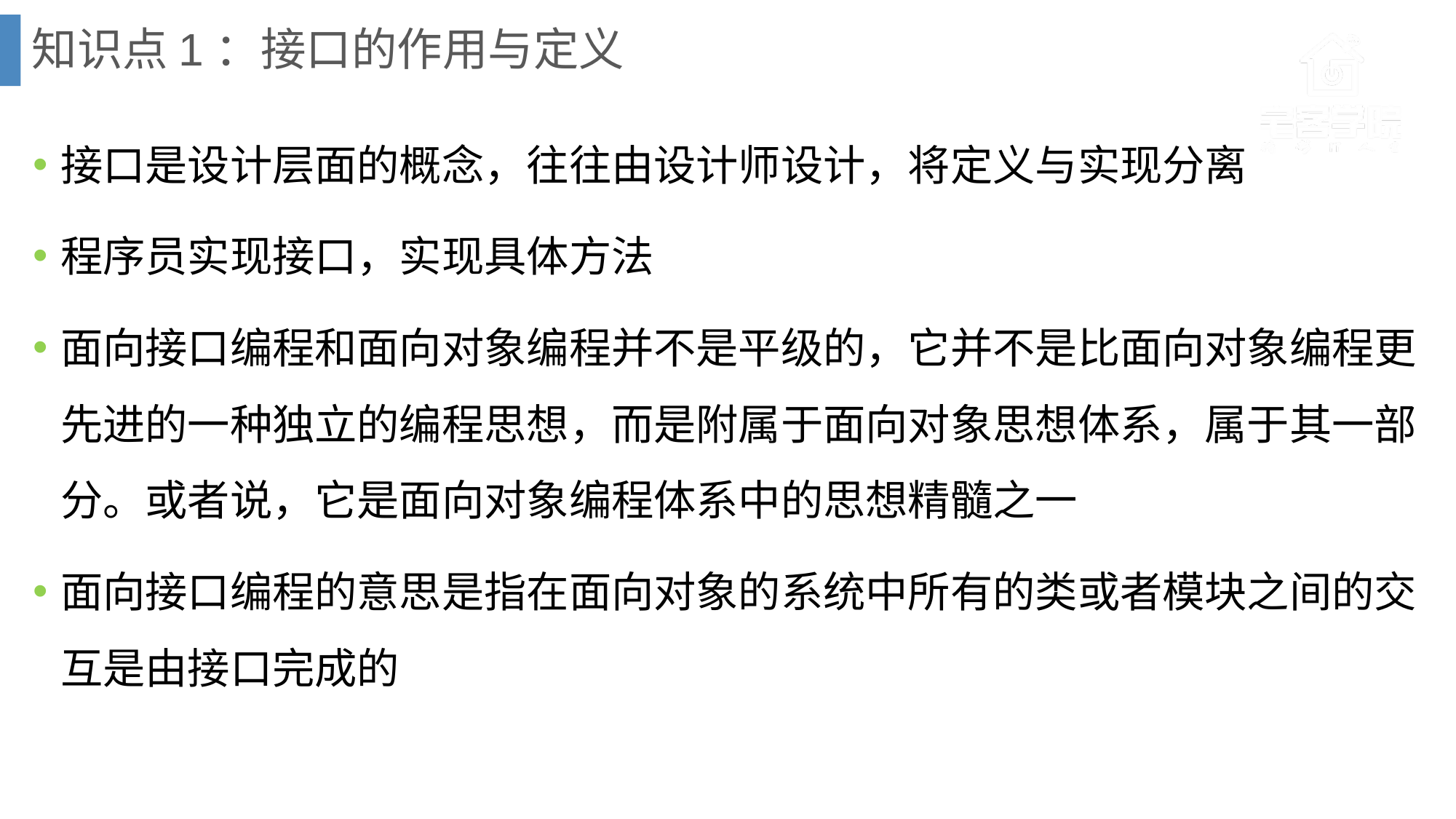

# 知识点1：接口的作用与定义
接口是设计层面的概念，往往由设计师设计，将定义与实现分离
程序员实现接口，实现具体方法
面向接口编程和面向对象编程并不是平级的，它并不是比面向对象编程更先进的一种独立的编程思想，而是附属于面向对象思想体系，属于其一部分。或者说，它是面向对象编程体系中的思想精髓之一
面向接口编程的意思是指在面向对象的系统中所有的类或者模块之间的交互是由接口完成的